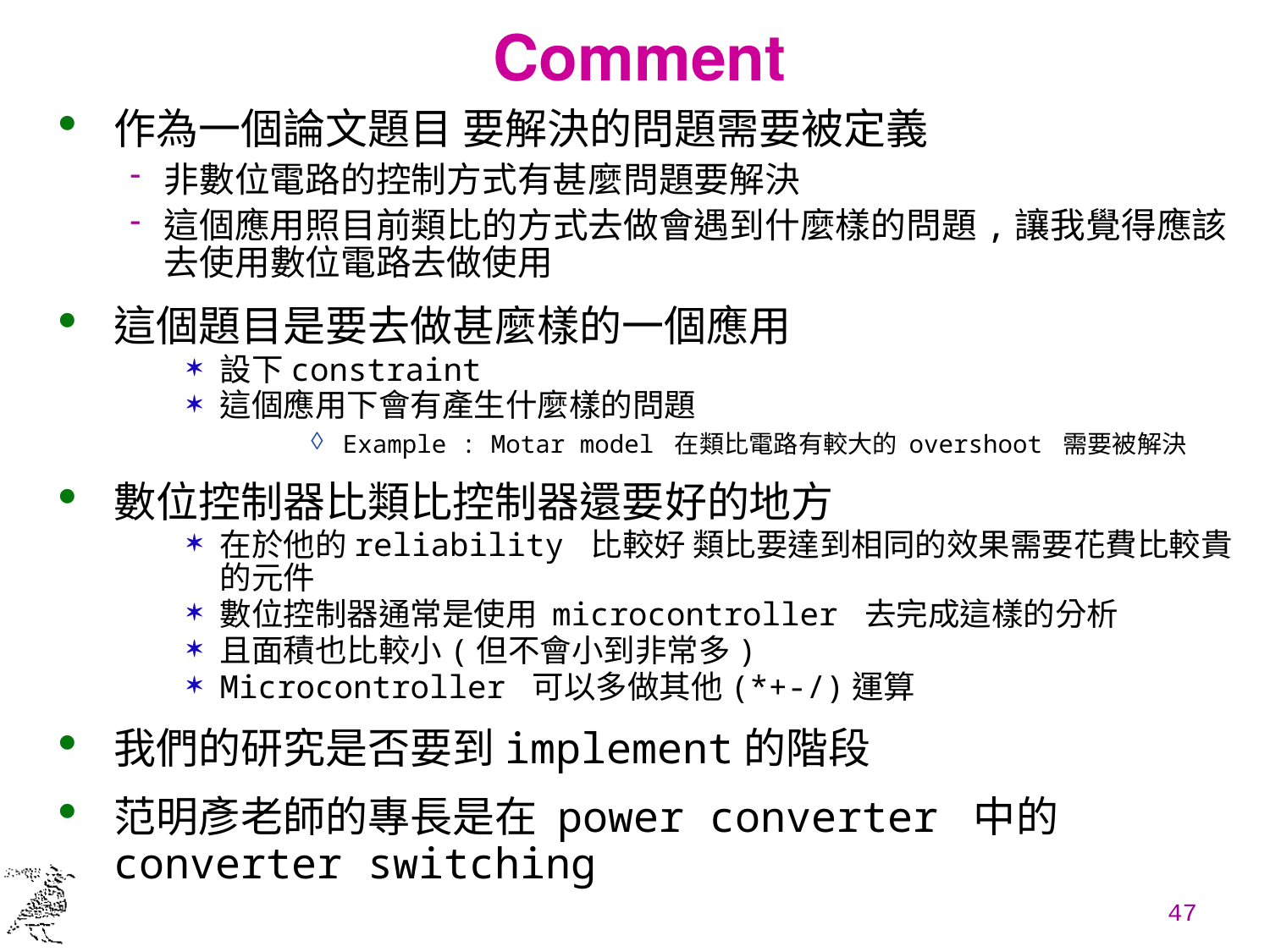

# Comment
作為一個論文題目 要解決的問題需要被定義
非數位電路的控制方式有甚麼問題要解決
這個應用照目前類比的方式去做會遇到什麼樣的問題,讓我覺得應該去使用數位電路去做使用
這個題目是要去做甚麼樣的一個應用
設下constraint
這個應用下會有產生什麼樣的問題
Example : Motar model 在類比電路有較大的 overshoot 需要被解決
數位控制器比類比控制器還要好的地方
在於他的reliability 比較好 類比要達到相同的效果需要花費比較貴的元件
數位控制器通常是使用 microcontroller 去完成這樣的分析
且面積也比較小(但不會小到非常多)
Microcontroller 可以多做其他(*+-/)運算
我們的研究是否要到implement的階段
范明彥老師的專長是在 power converter 中的 converter switching
47